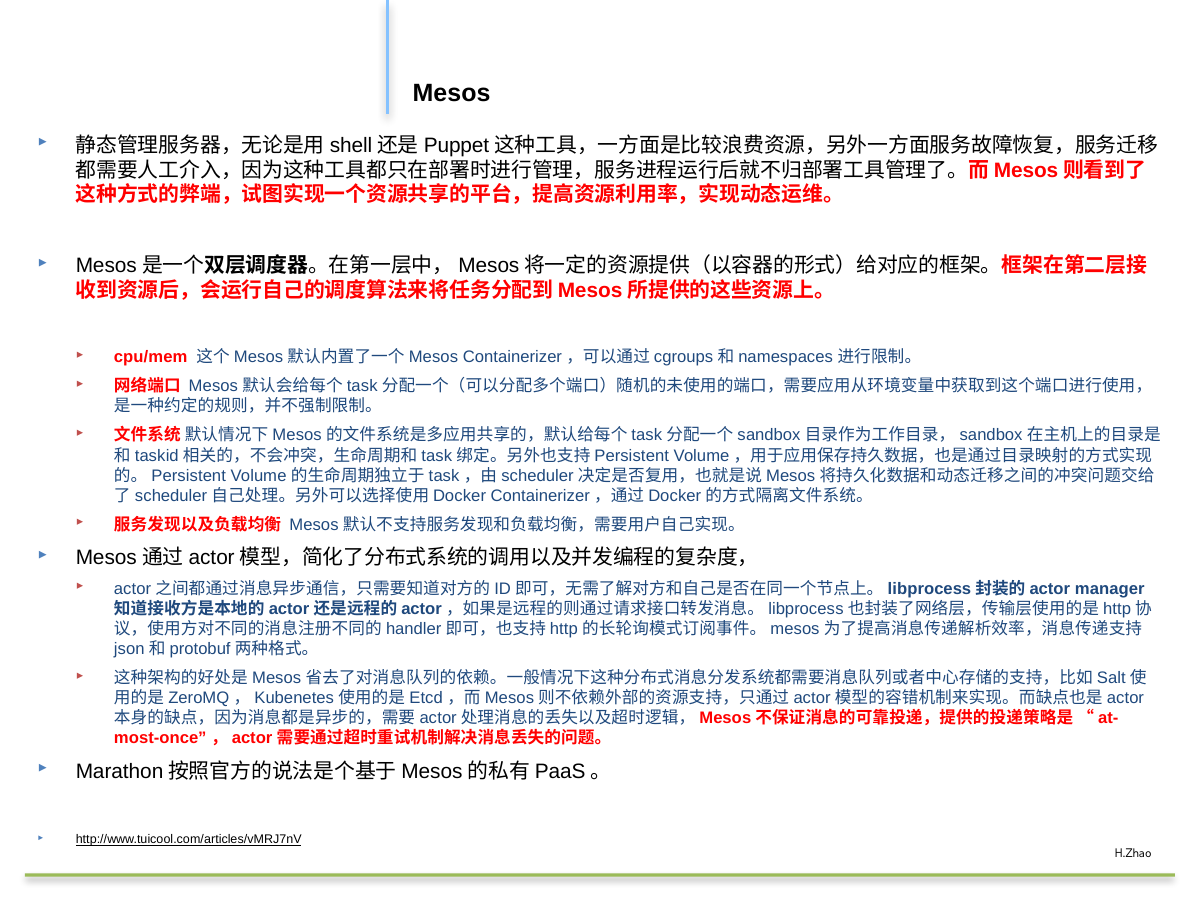

#
Mesos
静态管理服务器，无论是用shell还是Puppet这种工具，一方面是比较浪费资源，另外一方面服务故障恢复，服务迁移都需要人工介入，因为这种工具都只在部署时进行管理，服务进程运行后就不归部署工具管理了。而Mesos则看到了这种方式的弊端，试图实现一个资源共享的平台，提高资源利用率，实现动态运维。

Mesos是一个双层调度器。在第一层中，Mesos将一定的资源提供（以容器的形式）给对应的框架。框架在第二层接收到资源后，会运行自己的调度算法来将任务分配到Mesos所提供的这些资源上。

cpu/mem 这个Mesos默认内置了一个Mesos Containerizer，可以通过cgroups和namespaces进行限制。
网络端口 Mesos默认会给每个task分配一个（可以分配多个端口）随机的未使用的端口，需要应用从环境变量中获取到这个端口进行使用，是一种约定的规则，并不强制限制。
文件系统 默认情况下Mesos的文件系统是多应用共享的，默认给每个task分配一个sandbox目录作为工作目录，sandbox在主机上的目录是和taskid相关的，不会冲突，生命周期和task绑定。另外也支持Persistent Volume，用于应用保存持久数据，也是通过目录映射的方式实现的。Persistent Volume的生命周期独立于task，由scheduler决定是否复用，也就是说Mesos将持久化数据和动态迁移之间的冲突问题交给了scheduler自己处理。另外可以选择使用Docker Containerizer，通过Docker的方式隔离文件系统。
服务发现以及负载均衡 Mesos默认不支持服务发现和负载均衡，需要用户自己实现。
Mesos通过actor模型，简化了分布式系统的调用以及并发编程的复杂度，
actor之间都通过消息异步通信，只需要知道对方的ID即可，无需了解对方和自己是否在同一个节点上。libprocess封装的actor manager知道接收方是本地的actor还是远程的actor，如果是远程的则通过请求接口转发消息。libprocess也封装了网络层，传输层使用的是http协议，使用方对不同的消息注册不同的handler即可，也支持http的长轮询模式订阅事件。mesos为了提高消息传递解析效率，消息传递支持json和protobuf两种格式。
这种架构的好处是Mesos省去了对消息队列的依赖。一般情况下这种分布式消息分发系统都需要消息队列或者中心存储的支持，比如Salt使用的是ZeroMQ，Kubenetes使用的是Etcd，而Mesos则不依赖外部的资源支持，只通过actor模型的容错机制来实现。而缺点也是actor本身的缺点，因为消息都是异步的，需要actor处理消息的丢失以及超时逻辑，Mesos不保证消息的可靠投递，提供的投递策略是 “at-most-once”，actor需要通过超时重试机制解决消息丢失的问题。
Marathon按照官方的说法是个基于Mesos的私有PaaS。
http://www.tuicool.com/articles/vMRJ7nV